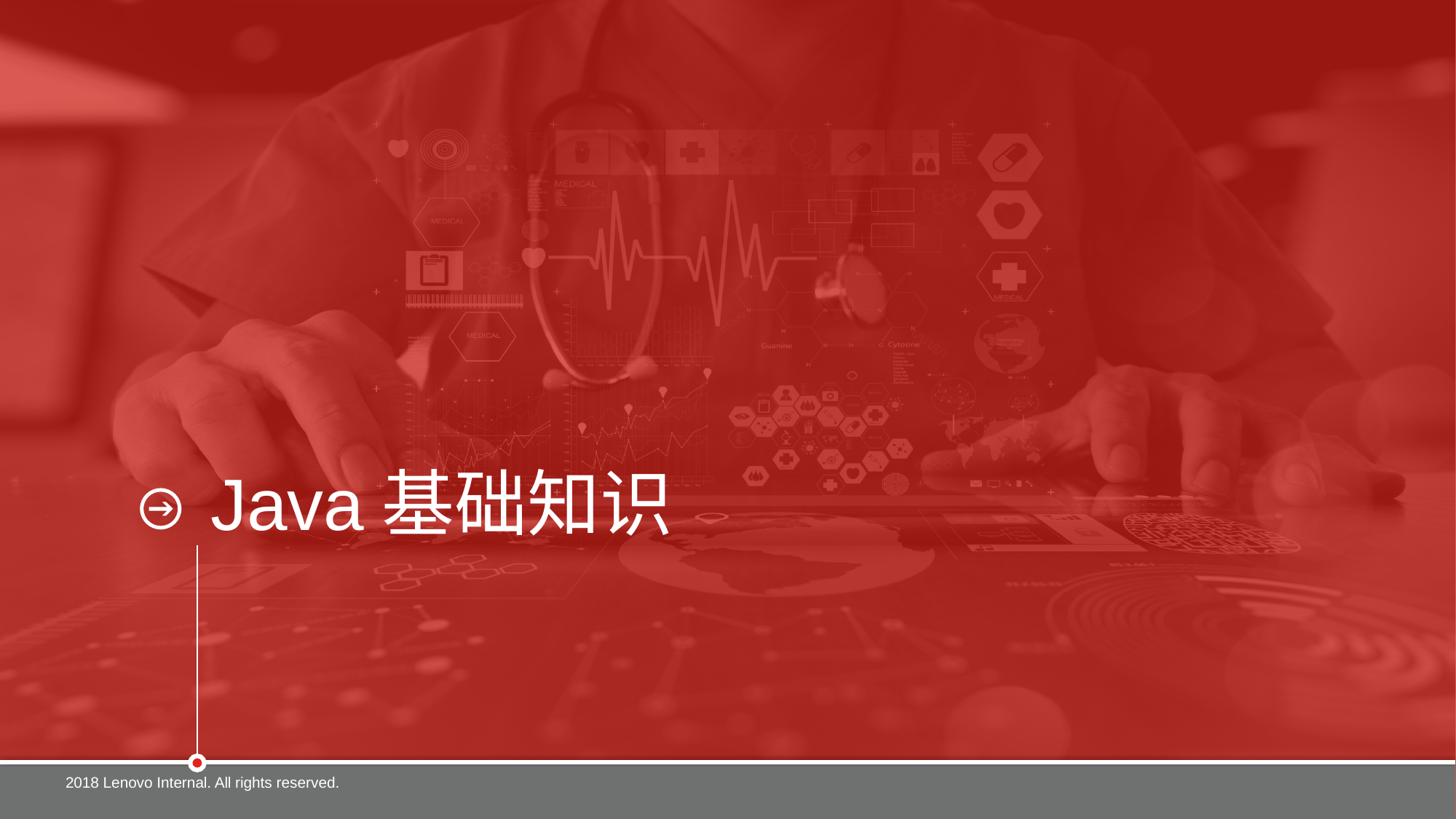

# Java基础知识

2018 Lenovo Internal. All rights reserved.